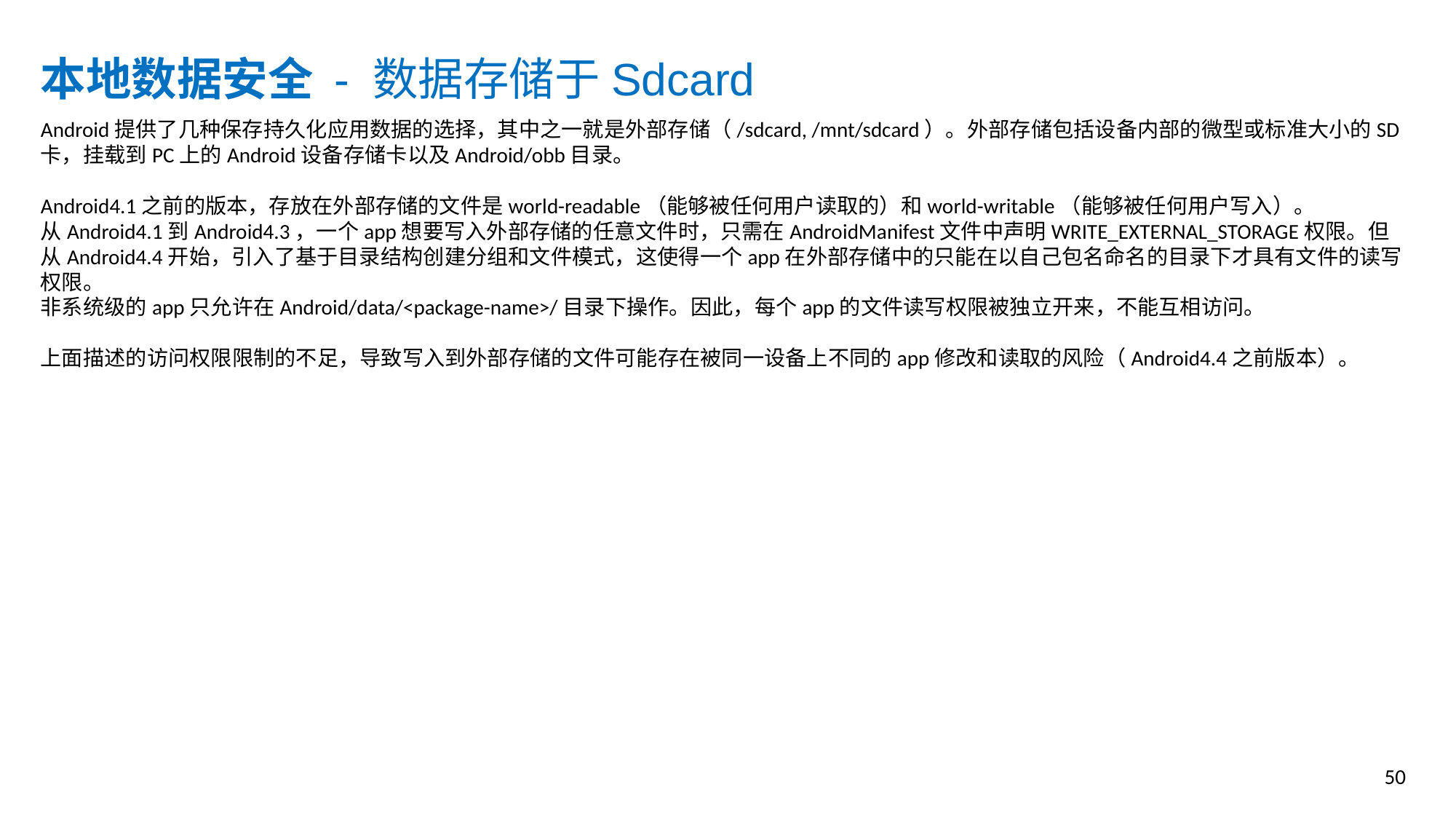

本地数据安全 - 数据存储于Sdcard
Android提供了几种保存持久化应用数据的选择，其中之一就是外部存储（/sdcard, /mnt/sdcard）。外部存储包括设备内部的微型或标准大小的SD卡，挂载到PC上的Android设备存储卡以及Android/obb目录。

Android4.1之前的版本，存放在外部存储的文件是world-readable（能够被任何用户读取的）和world-writable（能够被任何用户写入）。
从Android4.1到Android4.3，一个app想要写入外部存储的任意文件时，只需在AndroidManifest文件中声明WRITE_EXTERNAL_STORAGE权限。但从Android4.4开始，引入了基于目录结构创建分组和文件模式，这使得一个app在外部存储中的只能在以自己包名命名的目录下才具有文件的读写权限。
非系统级的app只允许在Android/data/<package-name>/目录下操作。因此，每个app的文件读写权限被独立开来，不能互相访问。

上面描述的访问权限限制的不足，导致写入到外部存储的文件可能存在被同一设备上不同的app修改和读取的风险（Android4.4之前版本）。
50